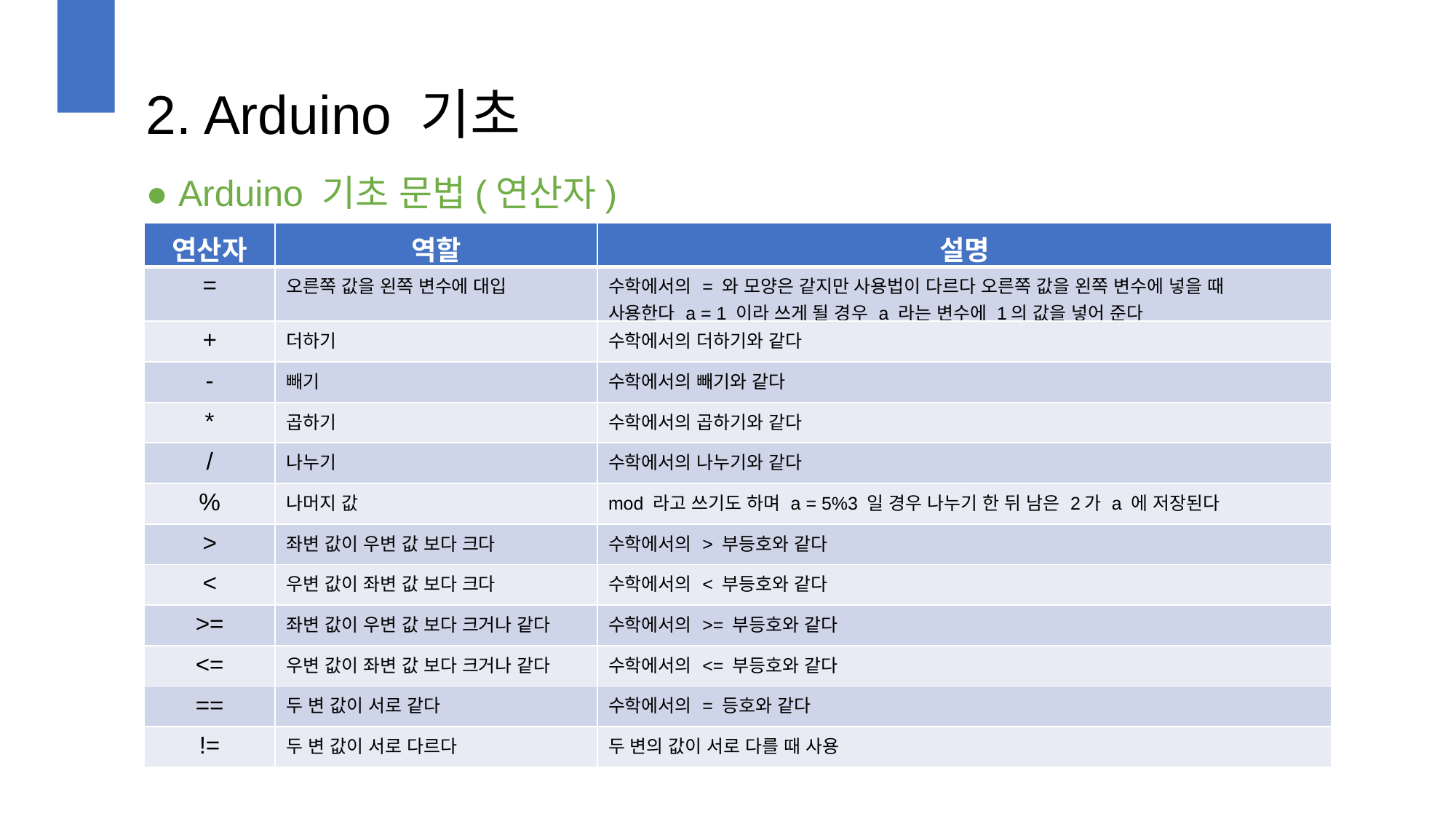

2. Arduino 기초

● Arduino 기초 문법(연산자)
| 연산자 | 역할 | 설명 |
| --- | --- | --- |
| = | 오른쪽 값을 왼쪽 변수에 대입 | 수학에서의 = 와 모양은 같지만 사용법이 다르다 오른쪽 값을 왼쪽 변수에 넣을 때 사용한다 a = 1 이라 쓰게 될 경우 a 라는 변수에 1의 값을 넣어 준다 |
| + | 더하기 | 수학에서의 더하기와 같다 |
| - | 빼기 | 수학에서의 빼기와 같다 |
| \* | 곱하기 | 수학에서의 곱하기와 같다 |
| / | 나누기 | 수학에서의 나누기와 같다 |
| % | 나머지 값 | mod 라고 쓰기도 하며 a = 5%3 일 경우 나누기 한 뒤 남은 2가 a 에 저장된다 |
| > | 좌변 값이 우변 값 보다 크다 | 수학에서의 > 부등호와 같다 |
| < | 우변 값이 좌변 값 보다 크다 | 수학에서의 < 부등호와 같다 |
| >= | 좌변 값이 우변 값 보다 크거나 같다 | 수학에서의 >= 부등호와 같다 |
| <= | 우변 값이 좌변 값 보다 크거나 같다 | 수학에서의 <= 부등호와 같다 |
| == | 두 변 값이 서로 같다 | 수학에서의 = 등호와 같다 |
| != | 두 변 값이 서로 다르다 | 두 변의 값이 서로 다를 때 사용 |